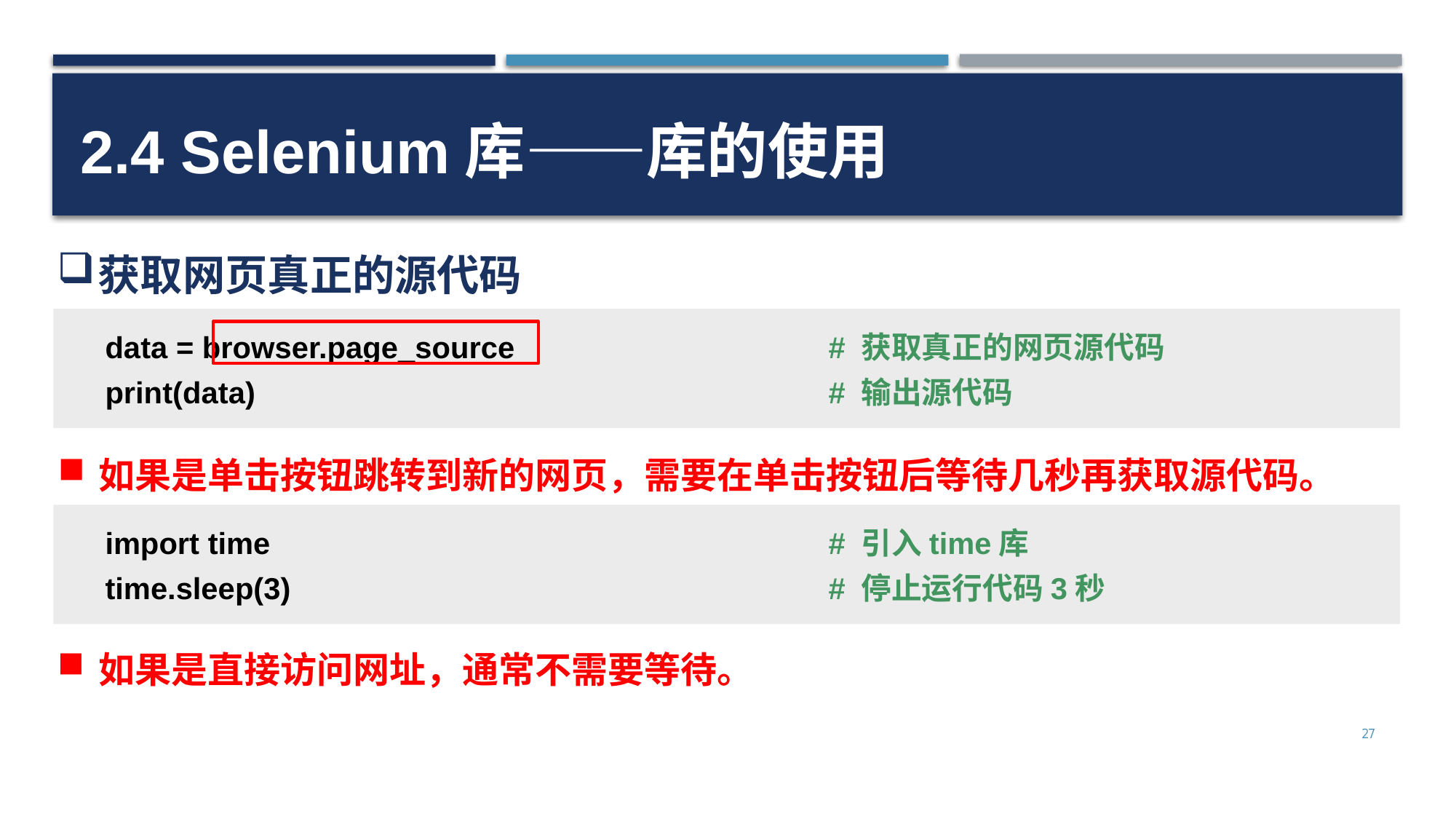

2.4 Selenium库——库的使用
获取网页真正的源代码

data = browser.page_source
print(data)
# 获取真正的网页源代码
# 输出源代码

如果是单击按钮跳转到新的网页，需要在单击按钮后等待几秒再获取源代码。

import time
time.sleep(3)
# 引入time库
# 停止运行代码3秒
如果是直接访问网址，通常不需要等待。
27